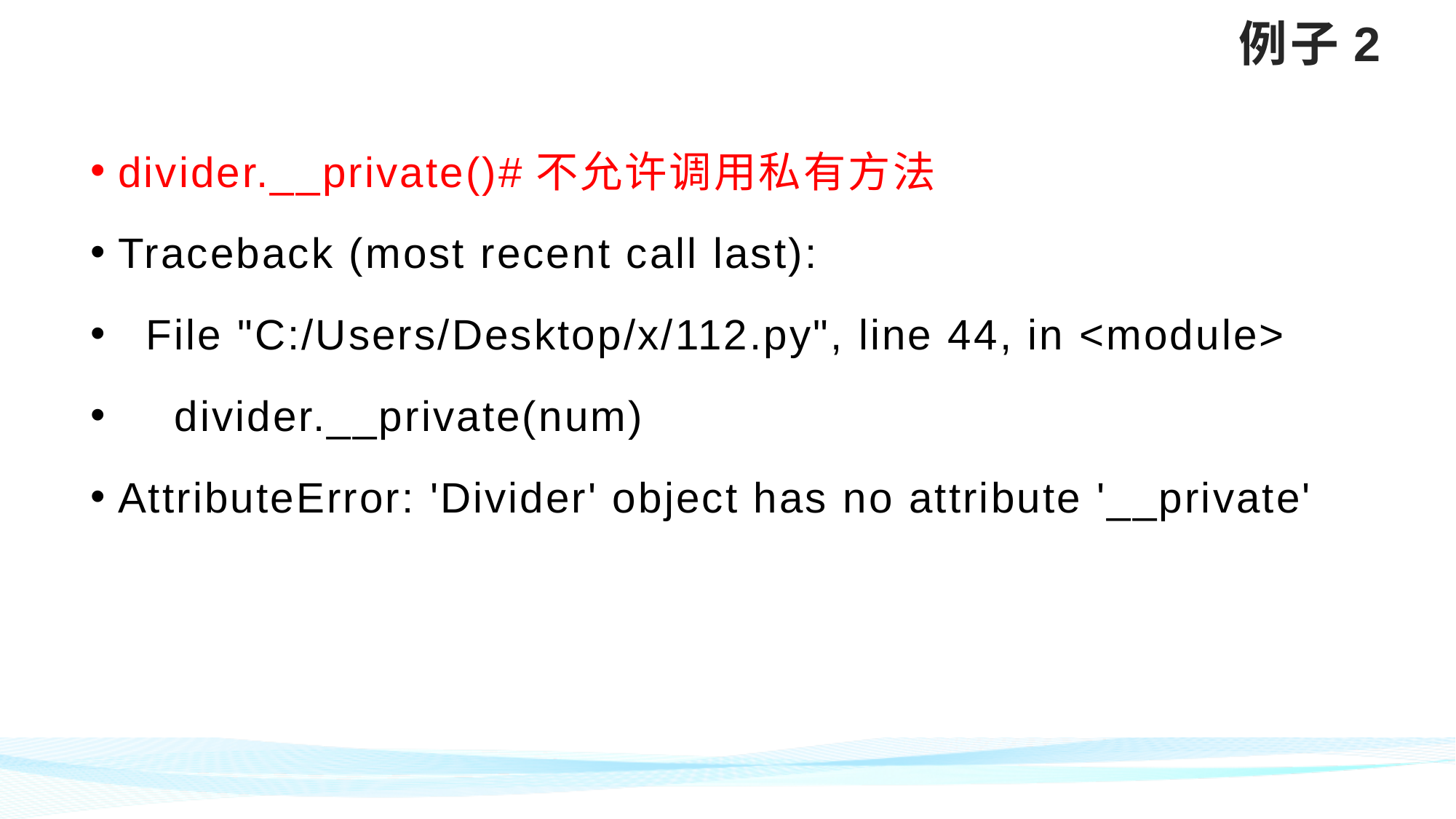

# 例子2
divider.__private()#不允许调用私有方法
Traceback (most recent call last):
  File "C:/Users/Desktop/x/112.py", line 44, in <module>
    divider.__private(num)
AttributeError: 'Divider' object has no attribute '__private'